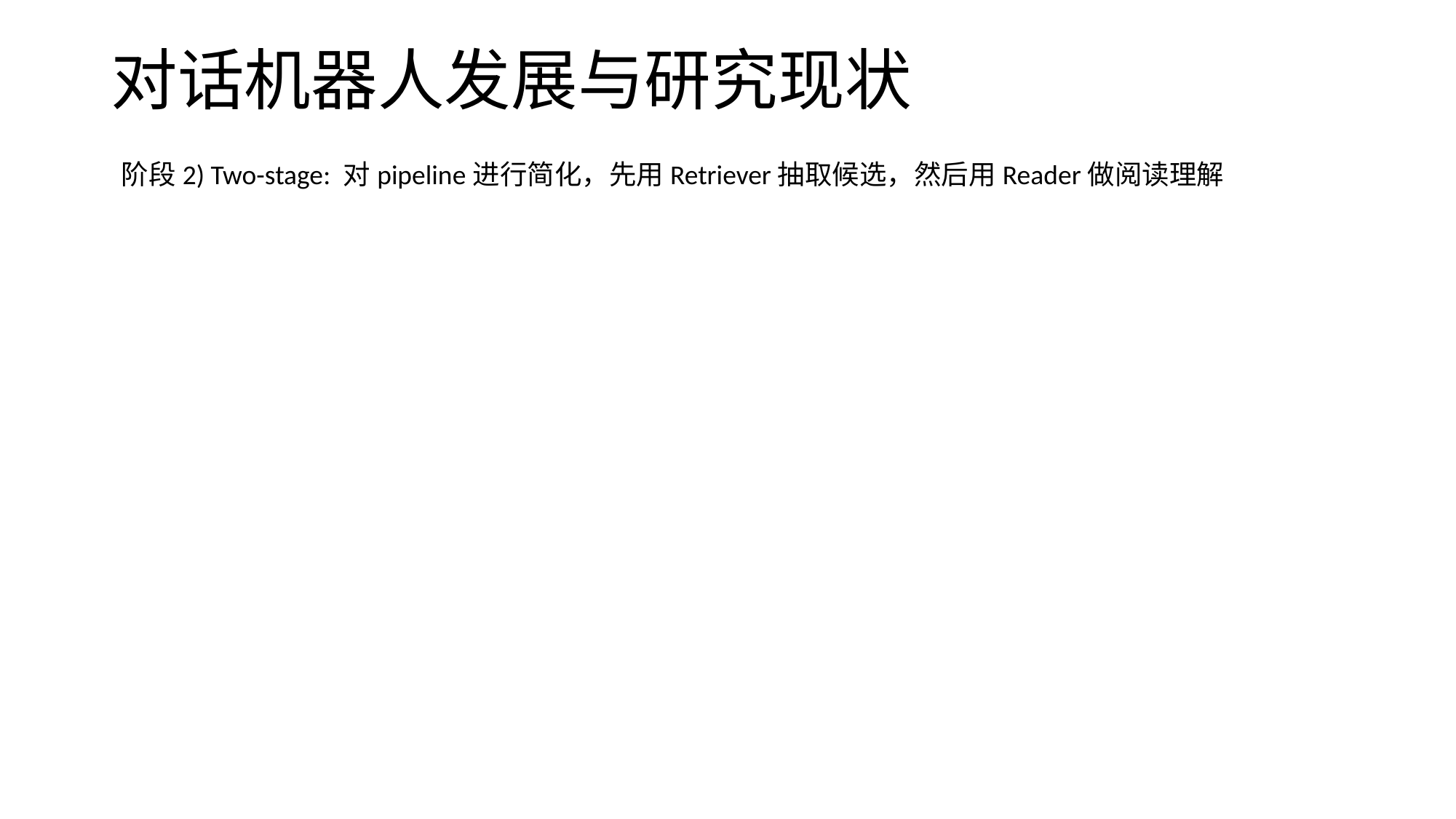

# 对话机器人发展与研究现状
阶段2) Two-stage: 对pipeline进行简化，先用Retriever抽取候选，然后用Reader做阅读理解